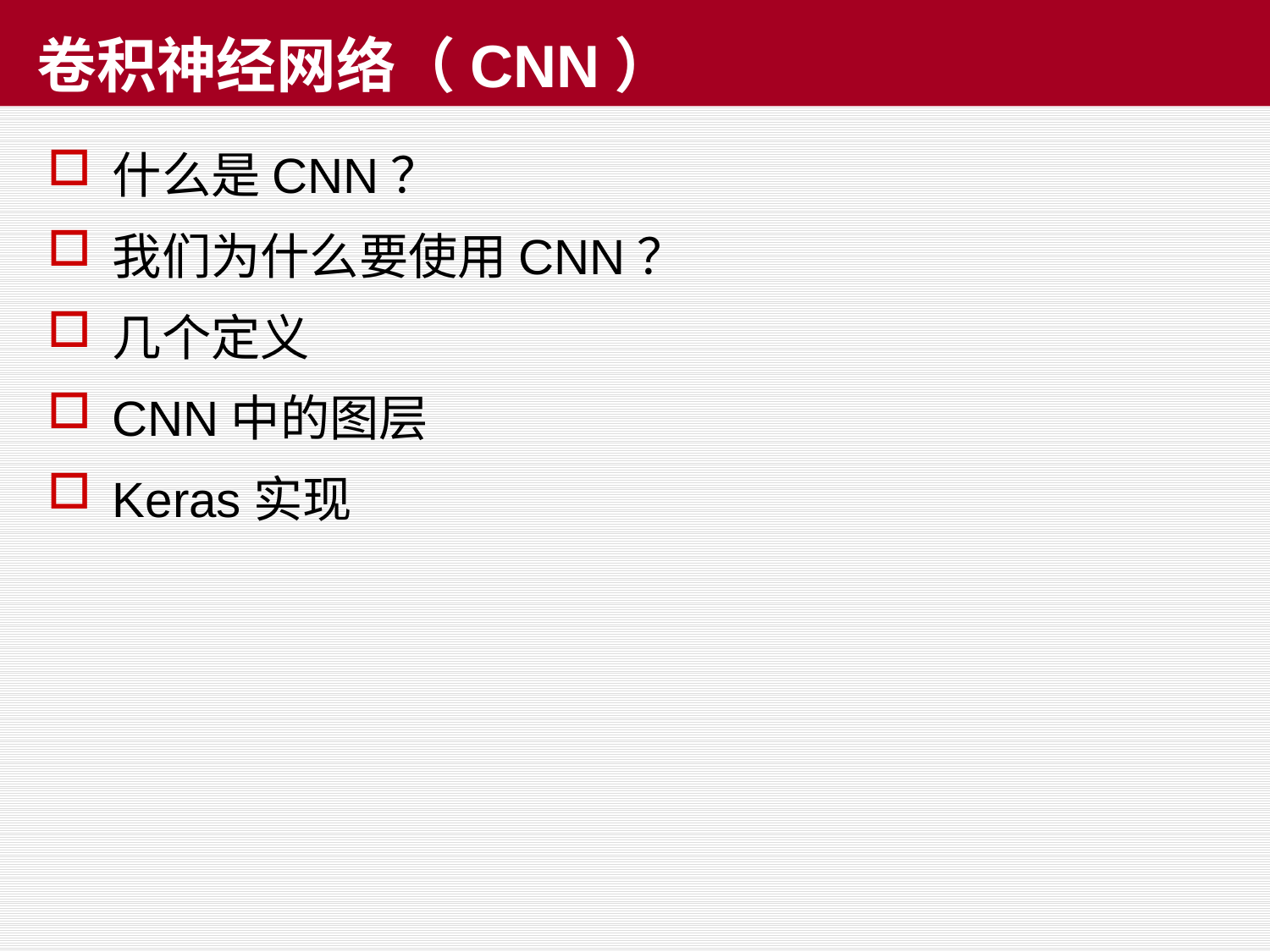

# 卷积神经网络（CNN）
什么是CNN？
我们为什么要使用CNN？
几个定义
CNN中的图层
Keras实现